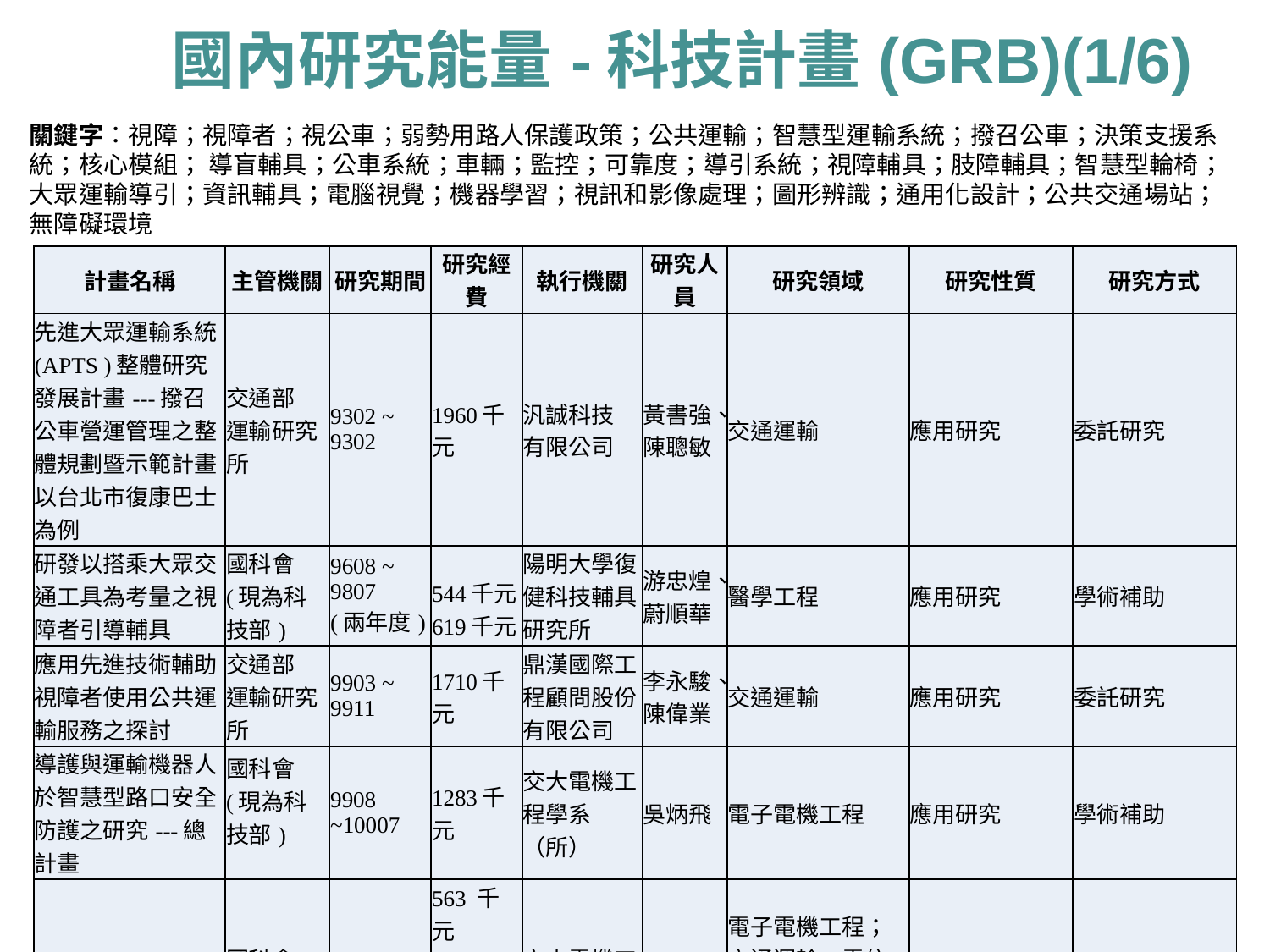

# 國內研究能量-科技計畫(GRB)(1/6)
關鍵字：視障；視障者；視公車；弱勢用路人保護政策；公共運輸；智慧型運輸系統；撥召公車；決策支援系統；核心模組； 導盲輔具；公車系統；車輛；監控；可靠度；導引系統；視障輔具；肢障輔具；智慧型輪椅；大眾運輸導引；資訊輔具；電腦視覺；機器學習；視訊和影像處理；圖形辨識；通用化設計；公共交通場站；無障礙環境
| 計畫名稱 | 主管機關 | 研究期間 | 研究經費 | 執行機關 | 研究人員 | 研究領域 | 研究性質 | 研究方式 |
| --- | --- | --- | --- | --- | --- | --- | --- | --- |
| 先進大眾運輸系統(APTS )整體研究發展計畫---撥召公車營運管理之整體規劃暨示範計畫：以台北市復康巴士為例 | 交通部 運輸研究所 | 9302 ~ 9302 | 1960千元 | 汎誠科技 有限公司 | 黃書強、 陳聰敏 | 交通運輸 | 應用研究 | 委託研究 |
| 研發以搭乘大眾交通工具為考量之視障者引導輔具 | 國科會 (現為科技部) | 9608 ~ 9807 (兩年度) | 544千元 619千元 | 陽明大學復健科技輔具研究所 | 游忠煌、 蔚順華 | 醫學工程 | 應用研究 | 學術補助 |
| 應用先進技術輔助視障者使用公共運輸服務之探討 | 交通部 運輸研究所 | 9903 ~ 9911 | 1710千元 | 鼎漢國際工程顧問股份有限公司 | 李永駿、 陳偉業 | 交通運輸 | 應用研究 | 委託研究 |
| 導護與運輸機器人於智慧型路口安全防護之研究---總計畫 | 國科會 (現為科技部) | 9908 ~10007 | 1283千元 | 交大電機工程學系（所） | 吳炳飛 | 電子電機工程 | 應用研究 | 學術補助 |
| 大眾運輸系統之乘客導引系統 | 國科會 (現為科技部) | 9908 ~10207 (三年度) | 563 千元 660 千元 672 千元 | 交大電機工程學系（所） | 吳炳飛 | 電子電機工程；交通運輸；電信工程；資訊工程--硬體工程；資訊科學--軟體 | 應用研究 | 學術補助 |